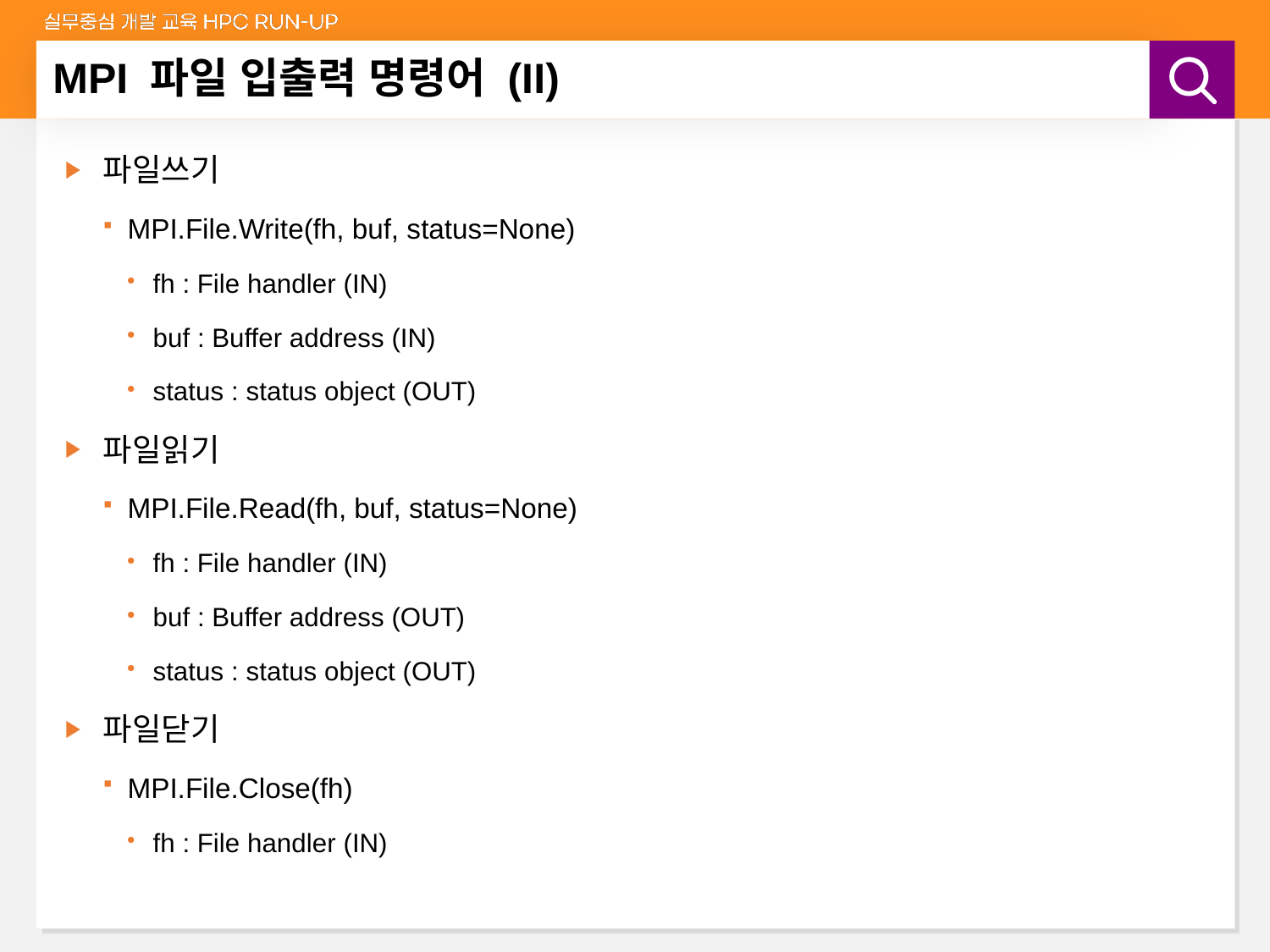

# MPI 파일 입출력 명령어 (II)
파일쓰기
MPI.File.Write(fh, buf, status=None)
fh : File handler (IN)
buf : Buffer address (IN)
status : status object (OUT)
파일읽기
MPI.File.Read(fh, buf, status=None)
fh : File handler (IN)
buf : Buffer address (OUT)
status : status object (OUT)
파일닫기
MPI.File.Close(fh)
fh : File handler (IN)